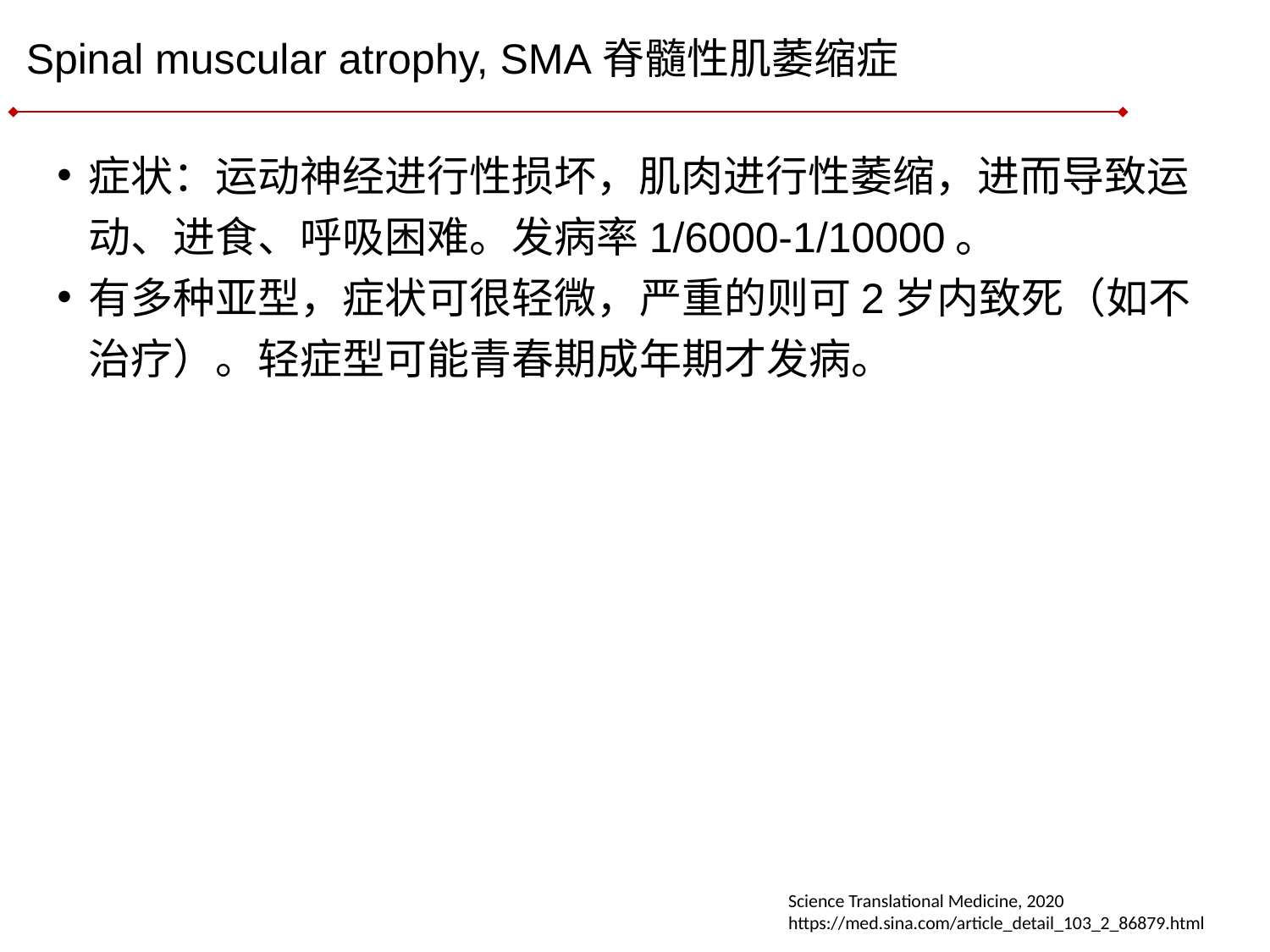

# Spinal muscular atrophy, SMA脊髓性肌萎缩症
症状：运动神经进行性损坏，肌肉进行性萎缩，进而导致运动、进食、呼吸困难。发病率1/6000-1/10000。
有多种亚型，症状可很轻微，严重的则可2岁内致死（如不治疗）。轻症型可能青春期成年期才发病。
Science Translational Medicine, 2020
https://med.sina.com/article_detail_103_2_86879.html